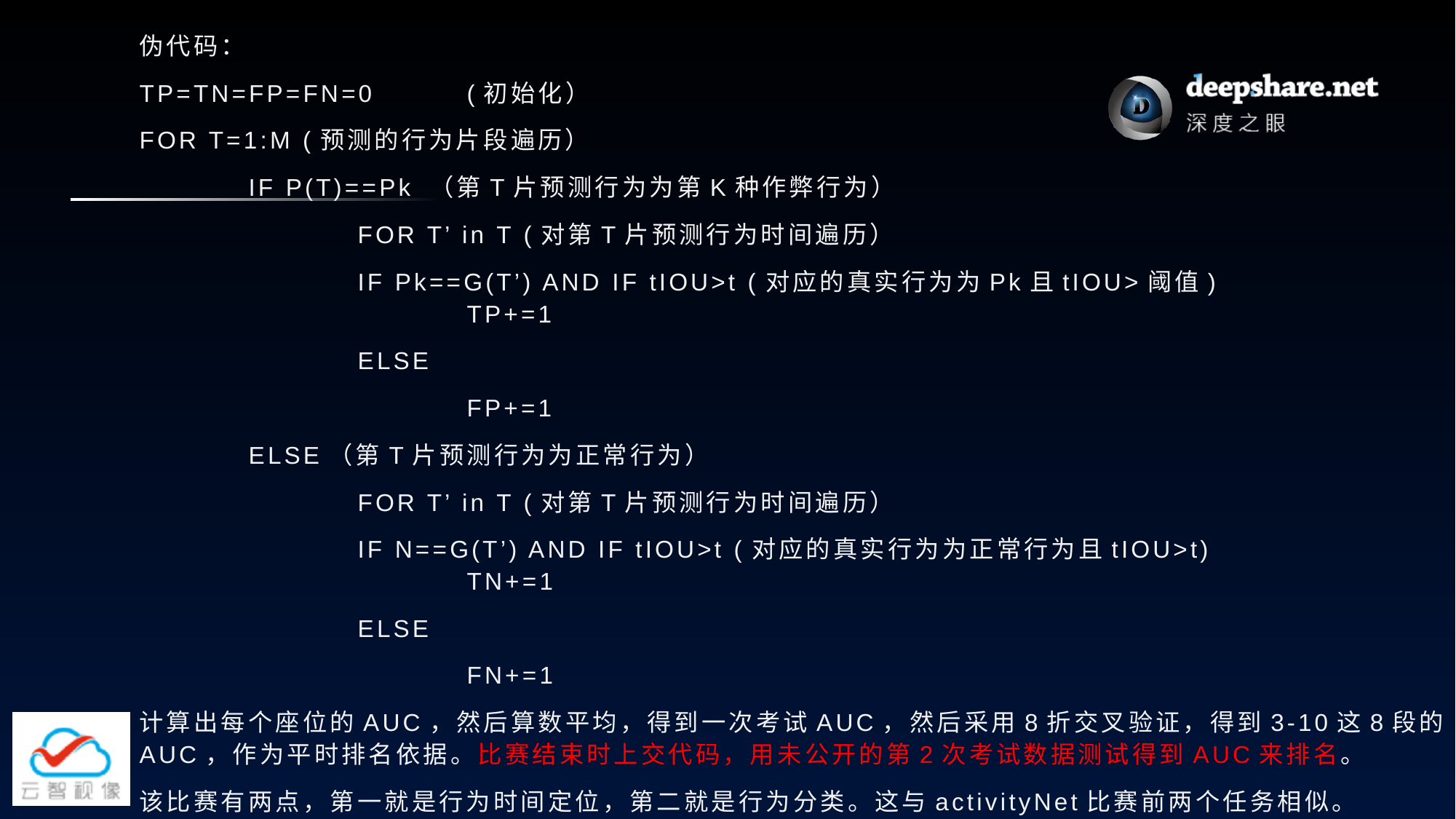

伪代码：
TP=TN=FP=FN=0	(初始化）
FOR T=1:M (预测的行为片段遍历）
	IF P(T)==Pk （第T片预测行为为第K种作弊行为）
		FOR T’ in T (对第T片预测行为时间遍历）
		IF Pk==G(T’) AND IF tIOU>t (对应的真实行为为Pk且tIOU>阈值) 					TP+=1
		ELSE
			FP+=1
	ELSE（第T片预测行为为正常行为）
		FOR T’ in T (对第T片预测行为时间遍历）
		IF N==G(T’) AND IF tIOU>t (对应的真实行为为正常行为且tIOU>t) 					TN+=1
		ELSE
			FN+=1
计算出每个座位的AUC，然后算数平均，得到一次考试AUC，然后采用8折交叉验证，得到3-10这8段的AUC，作为平时排名依据。比赛结束时上交代码，用未公开的第2次考试数据测试得到AUC来排名。
该比赛有两点，第一就是行为时间定位，第二就是行为分类。这与activityNet比赛前两个任务相似。
#